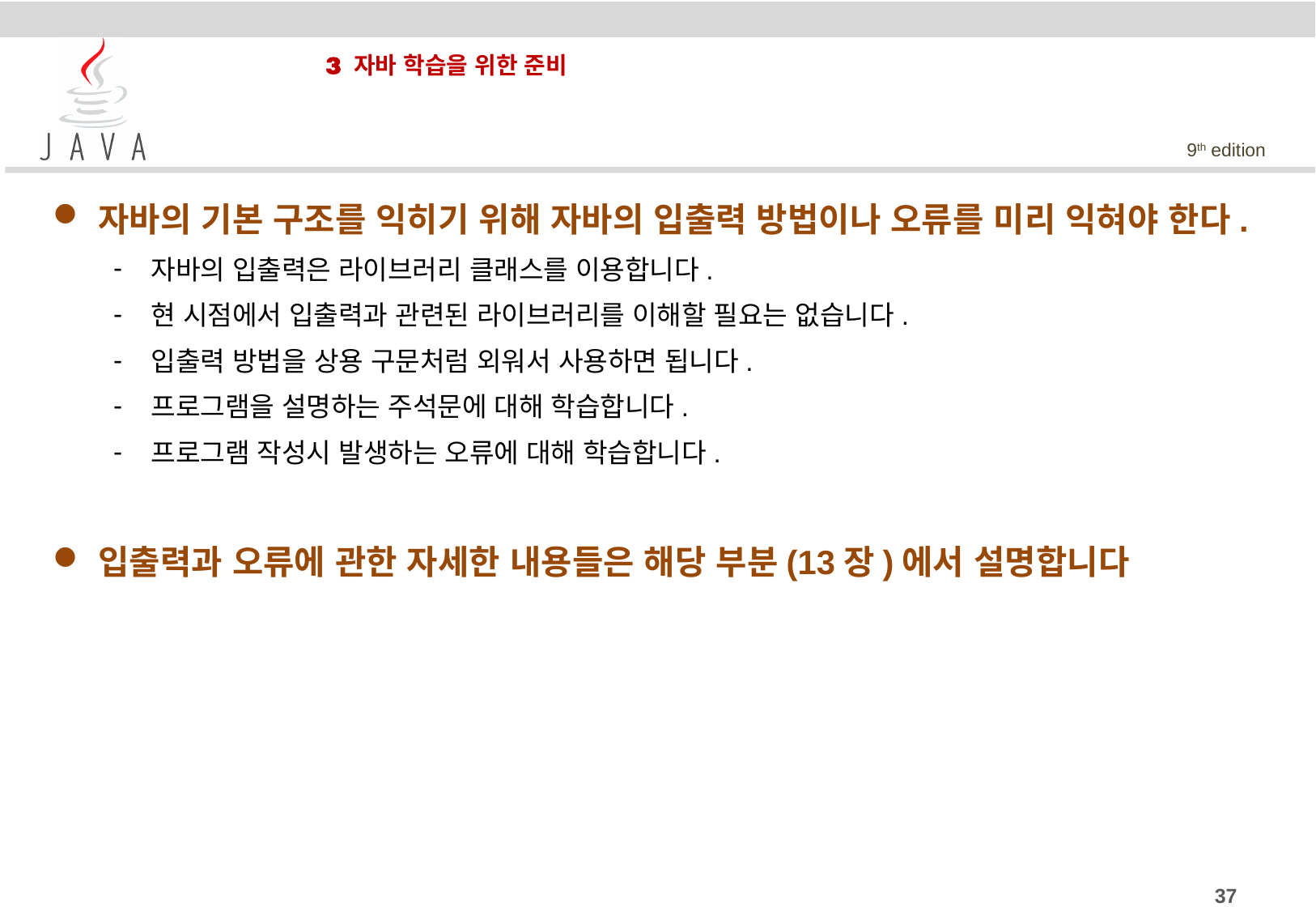

# 3 자바 학습을 위한 준비
자바의 기본 구조를 익히기 위해 자바의 입출력 방법이나 오류를 미리 익혀야 한다.
자바의 입출력은 라이브러리 클래스를 이용합니다.
현 시점에서 입출력과 관련된 라이브러리를 이해할 필요는 없습니다.
입출력 방법을 상용 구문처럼 외워서 사용하면 됩니다.
프로그램을 설명하는 주석문에 대해 학습합니다.
프로그램 작성시 발생하는 오류에 대해 학습합니다.

입출력과 오류에 관한 자세한 내용들은 해당 부분(13장)에서 설명합니다

37